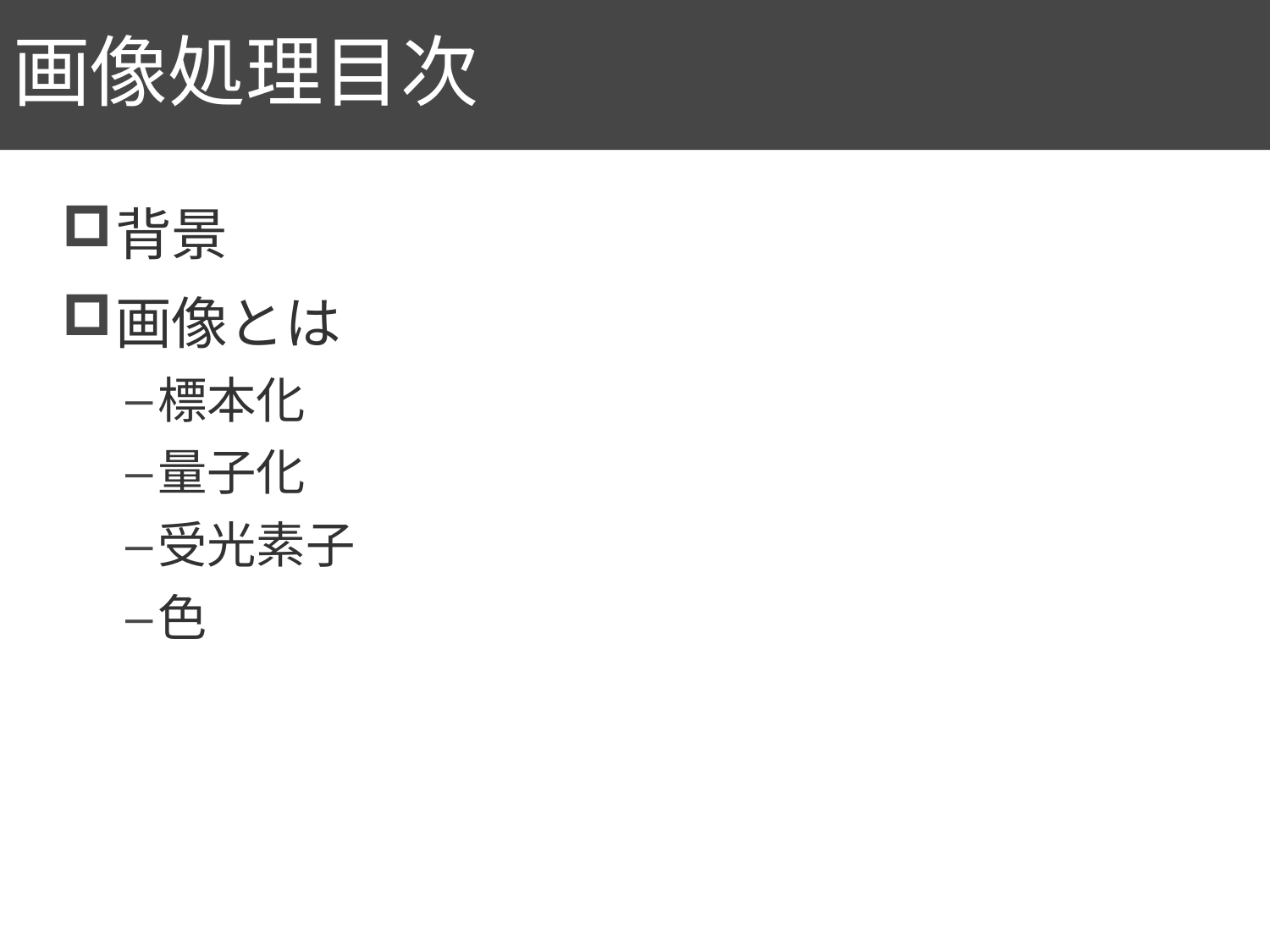

# 画像処理目次
23
背景
画像とは
標本化
量子化
受光素子
色